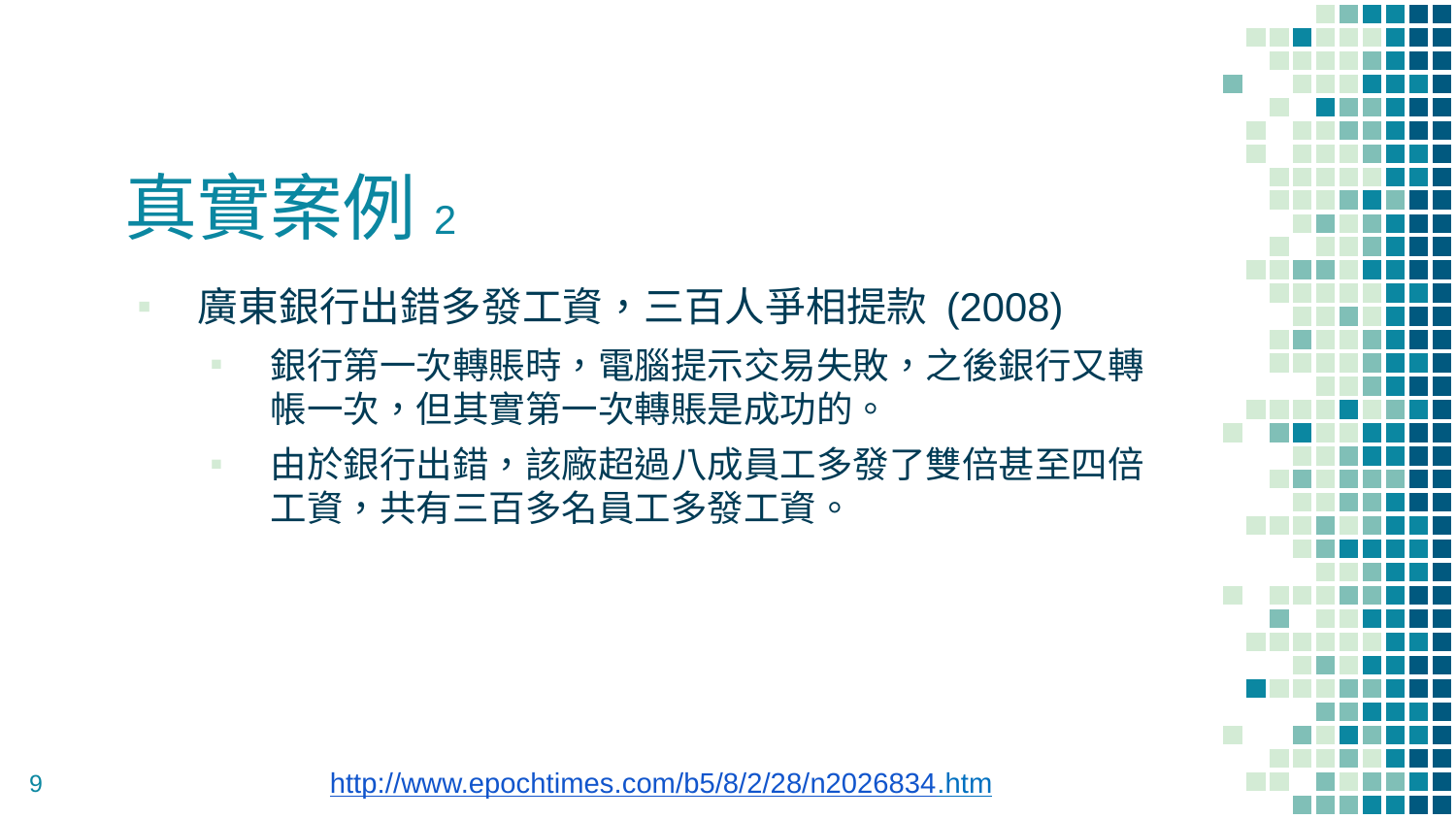

# 真實案例2
廣東銀行出錯多發工資，三百人爭相提款 (2008)
銀行第一次轉賬時，電腦提示交易失敗，之後銀行又轉帳一次，但其實第一次轉賬是成功的。
由於銀行出錯，該廠超過八成員工多發了雙倍甚至四倍工資，共有三百多名員工多發工資。
9
http://www.epochtimes.com/b5/8/2/28/n2026834.htm